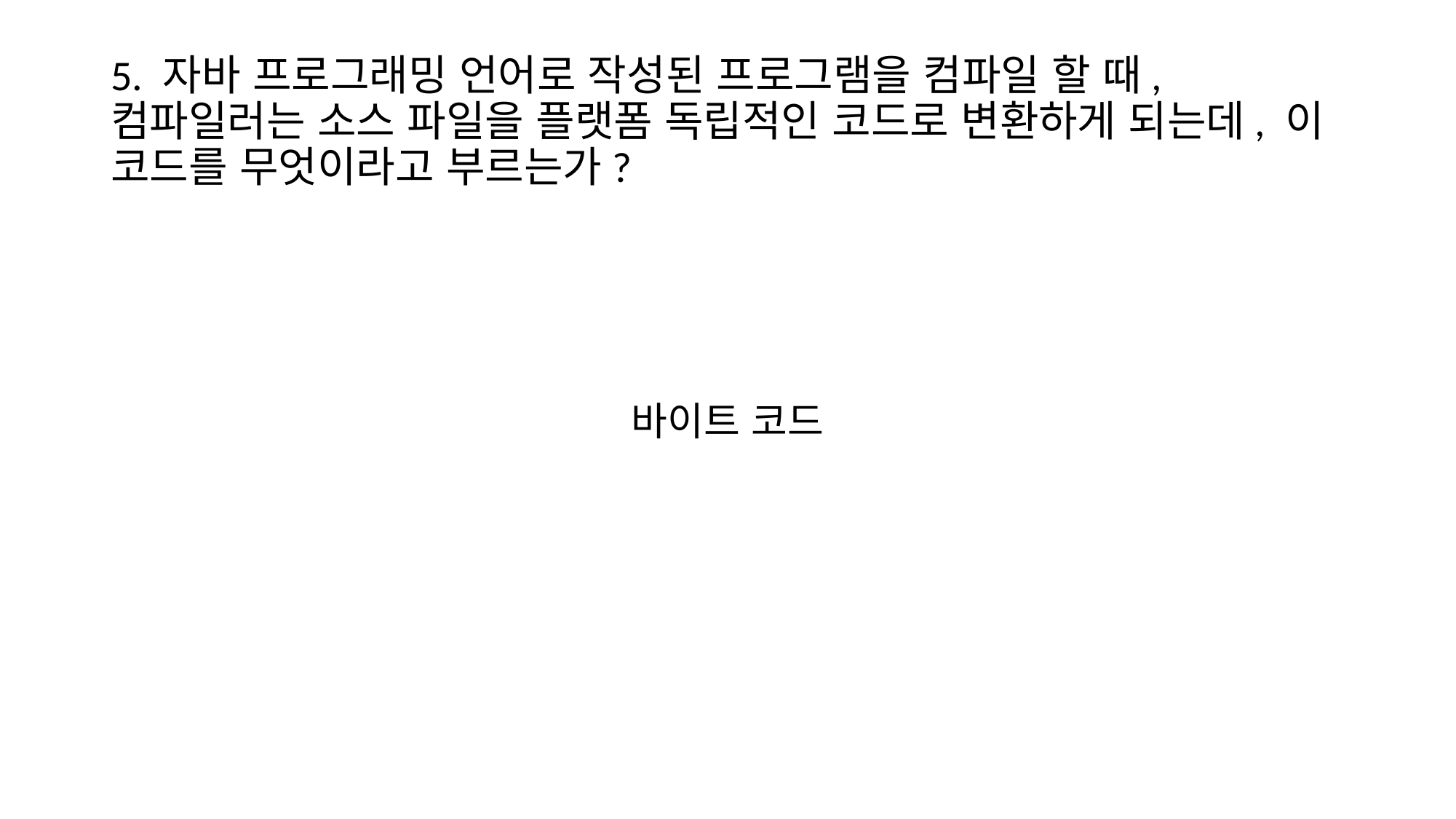

# 5. 자바 프로그래밍 언어로 작성된 프로그램을 컴파일 할 때, 컴파일러는 소스 파일을 플랫폼 독립적인 코드로 변환하게 되는데, 이 코드를 무엇이라고 부르는가?

바이트 코드